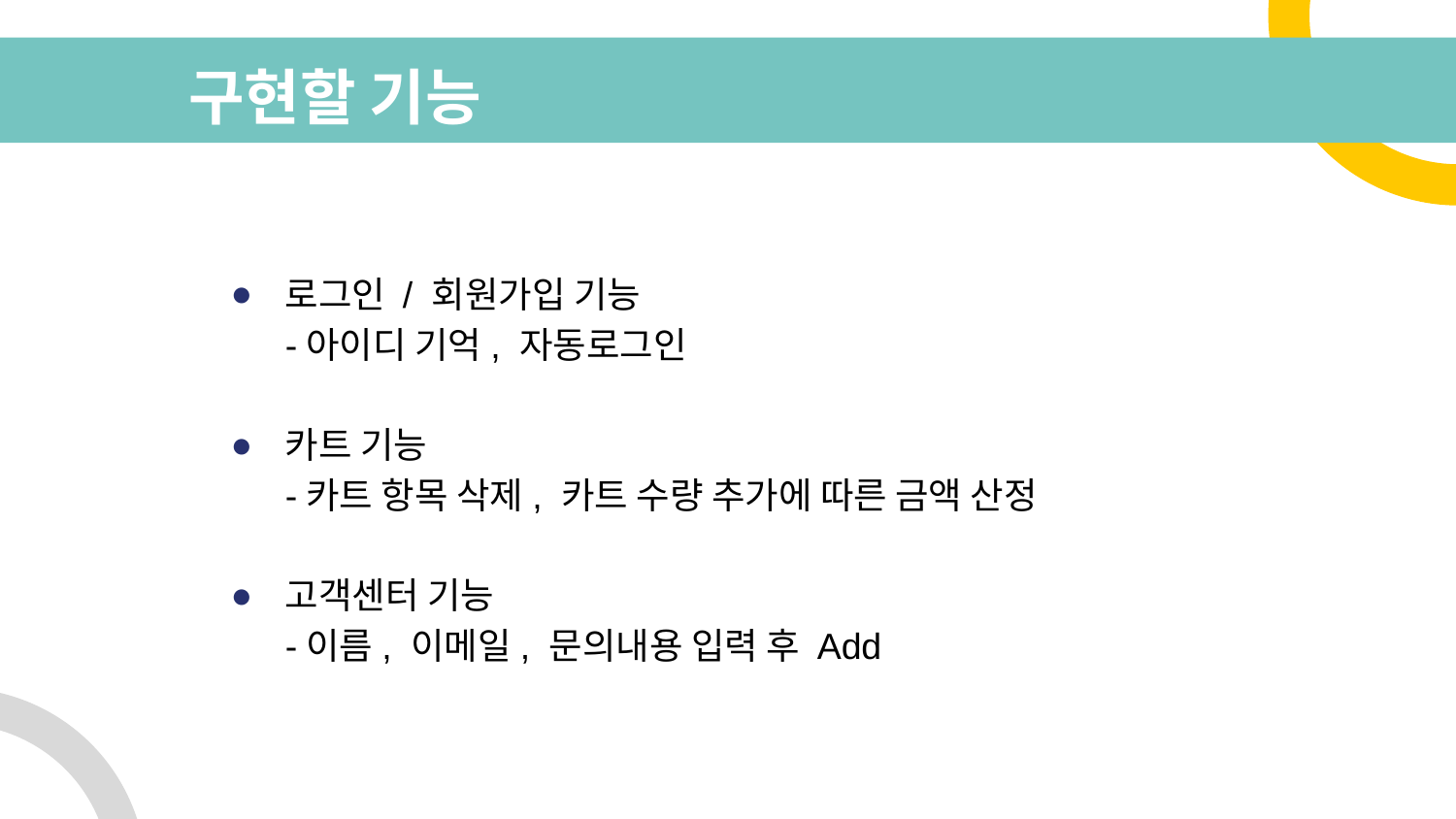

# 구현할 기능
로그인 / 회원가입 기능
-아이디 기억, 자동로그인

카트 기능
-카트 항목 삭제, 카트 수량 추가에 따른 금액 산정

고객센터 기능
-이름, 이메일, 문의내용 입력 후 Add